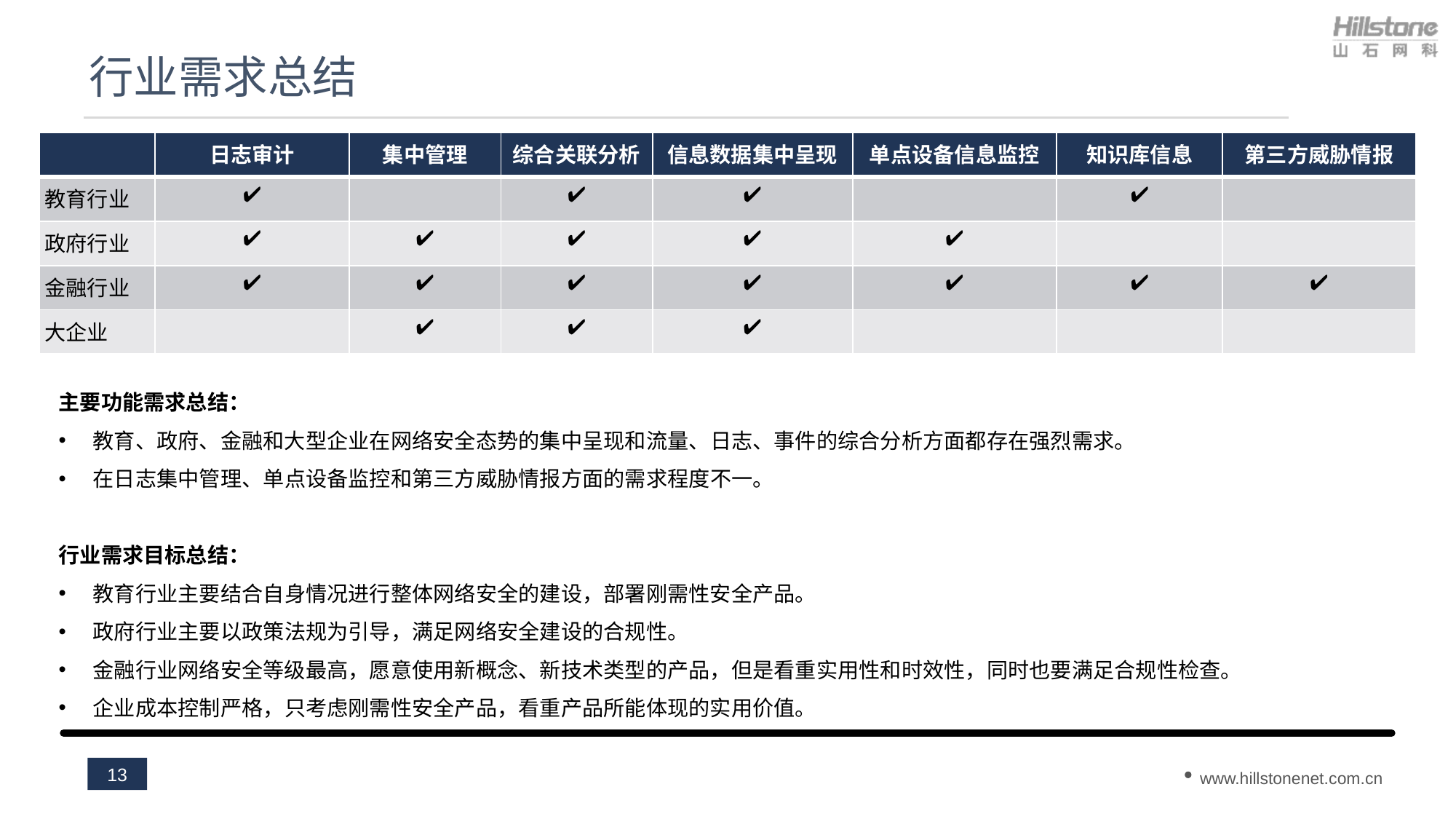

# 行业需求总结
|  | 日志审计 | 集中管理 | 综合关联分析 | 信息数据集中呈现 | 单点设备信息监控 | 知识库信息 | 第三方威胁情报 |
| --- | --- | --- | --- | --- | --- | --- | --- |
| 教育行业 | ✔ |  | ✔ | ✔ |  | ✔ |  |
| 政府行业 | ✔ | ✔ | ✔ | ✔ | ✔ |  |  |
| 金融行业 | ✔ | ✔ | ✔ | ✔ | ✔ | ✔ | ✔ |
| 大企业 |  | ✔ | ✔ | ✔ |  |  |  |
主要功能需求总结：
教育、政府、金融和大型企业在网络安全态势的集中呈现和流量、日志、事件的综合分析方面都存在强烈需求。
在日志集中管理、单点设备监控和第三方威胁情报方面的需求程度不一。

行业需求目标总结：
教育行业主要结合自身情况进行整体网络安全的建设，部署刚需性安全产品。
政府行业主要以政策法规为引导，满足网络安全建设的合规性。
金融行业网络安全等级最高，愿意使用新概念、新技术类型的产品，但是看重实用性和时效性，同时也要满足合规性检查。
企业成本控制严格，只考虑刚需性安全产品，看重产品所能体现的实用价值。
13